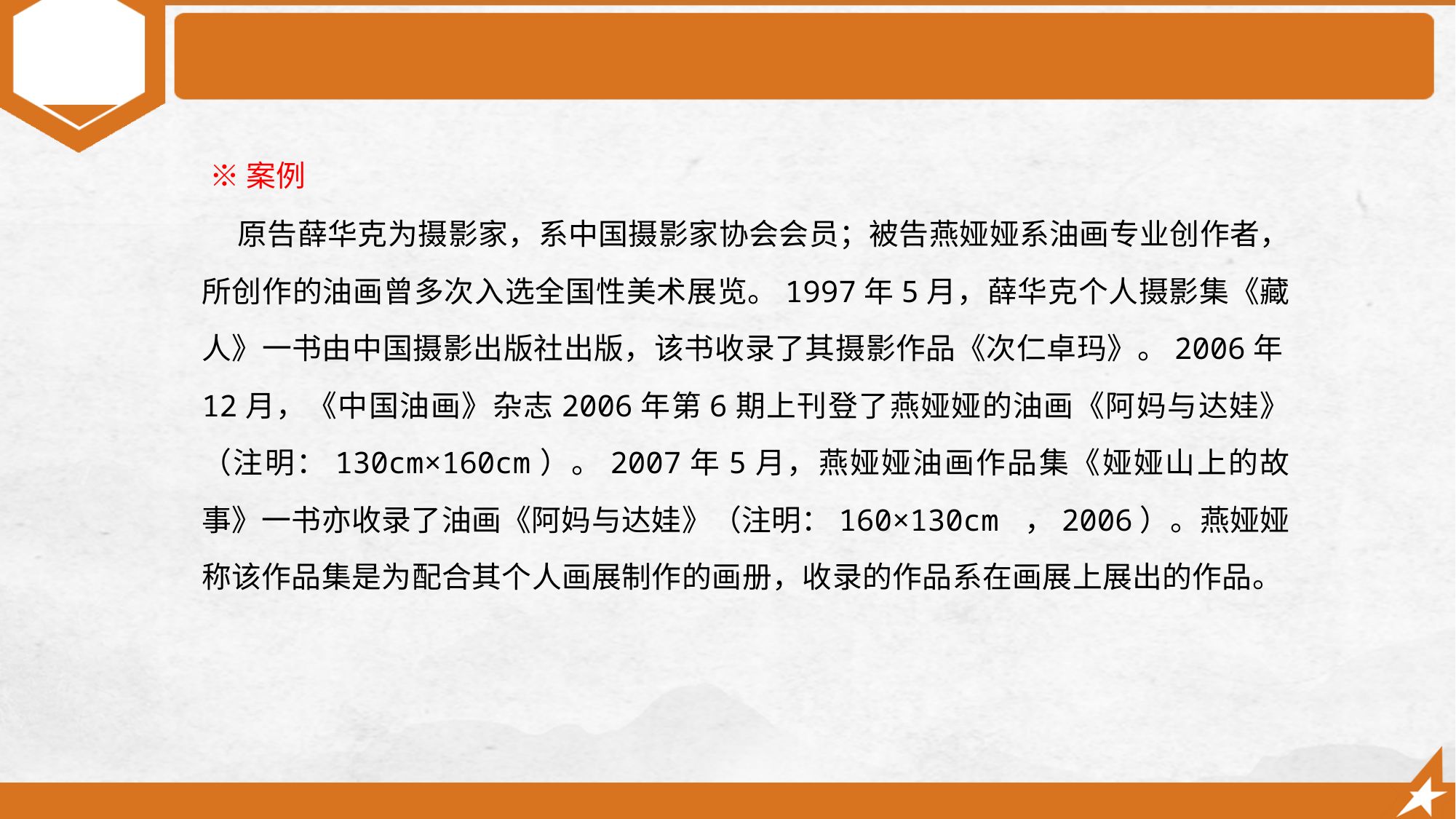

※案例
    原告薛华克为摄影家，系中国摄影家协会会员；被告燕娅娅系油画专业创作者，所创作的油画曾多次入选全国性美术展览。1997年5月，薛华克个人摄影集《藏人》一书由中国摄影出版社出版，该书收录了其摄影作品《次仁卓玛》。2006年12月，《中国油画》杂志2006年第6期上刊登了燕娅娅的油画《阿妈与达娃》（注明：130cm×160cm）。2007年5月，燕娅娅油画作品集《娅娅山上的故事》一书亦收录了油画《阿妈与达娃》（注明：160×130cm ，2006）。燕娅娅称该作品集是为配合其个人画展制作的画册，收录的作品系在画展上展出的作品。